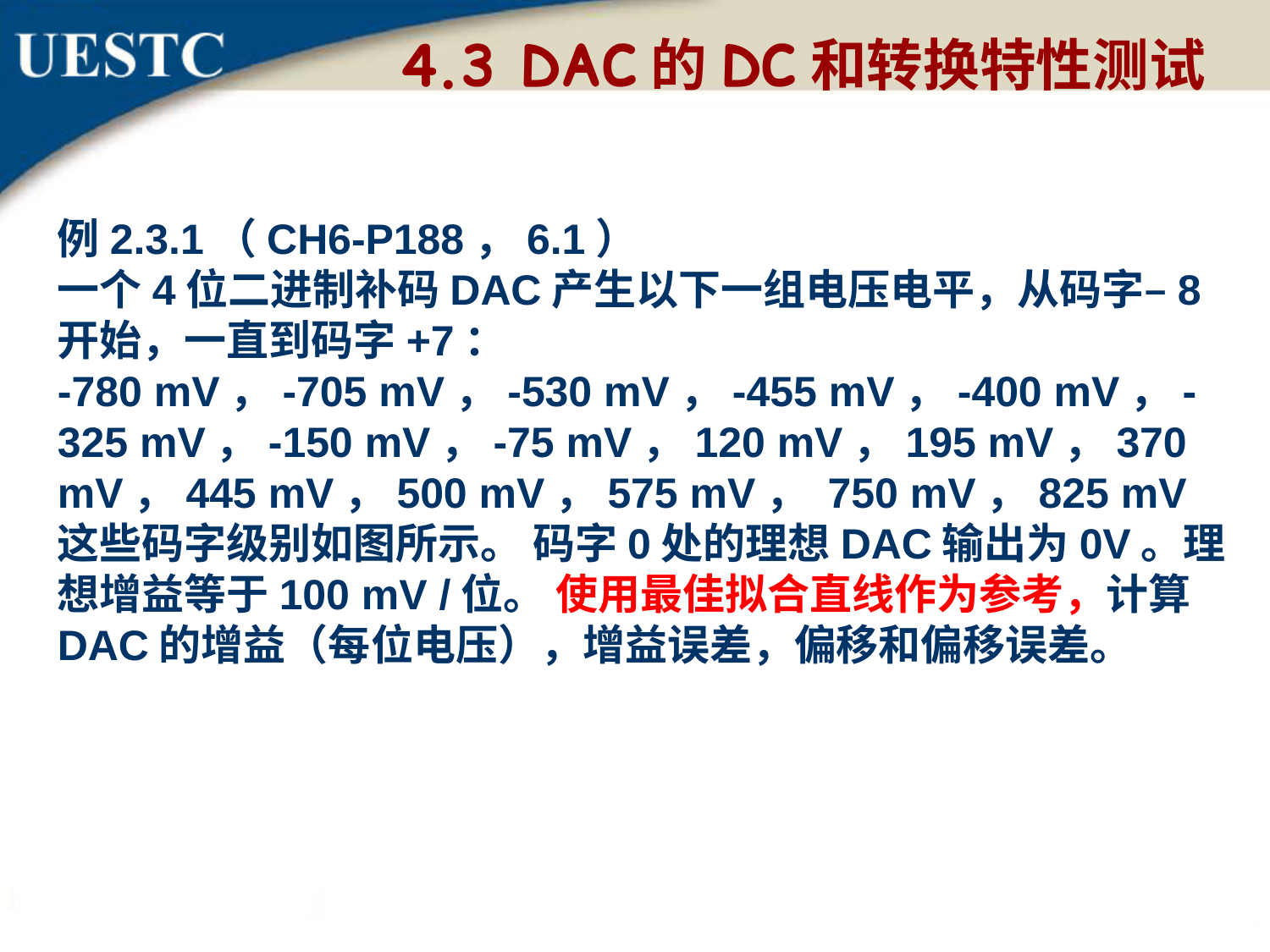

4.3 DAC的DC和转换特性测试
例2.3.1（CH6-P188，6.1）
一个4位二进制补码DAC产生以下一组电压电平，从码字–8开始，一直到码字+7：
-780 mV，-705 mV，-530 mV，-455 mV，-400 mV，-325 mV，-150 mV，-75 mV，120 mV，195 mV，370 mV，445 mV，500 mV，575 mV， 750 mV，825 mV
这些码字级别如图所示。 码字0处的理想DAC输出为0V。理想增益等于100 mV /位。 使用最佳拟合直线作为参考，计算DAC的增益（每位电压），增益误差，偏移和偏移误差。